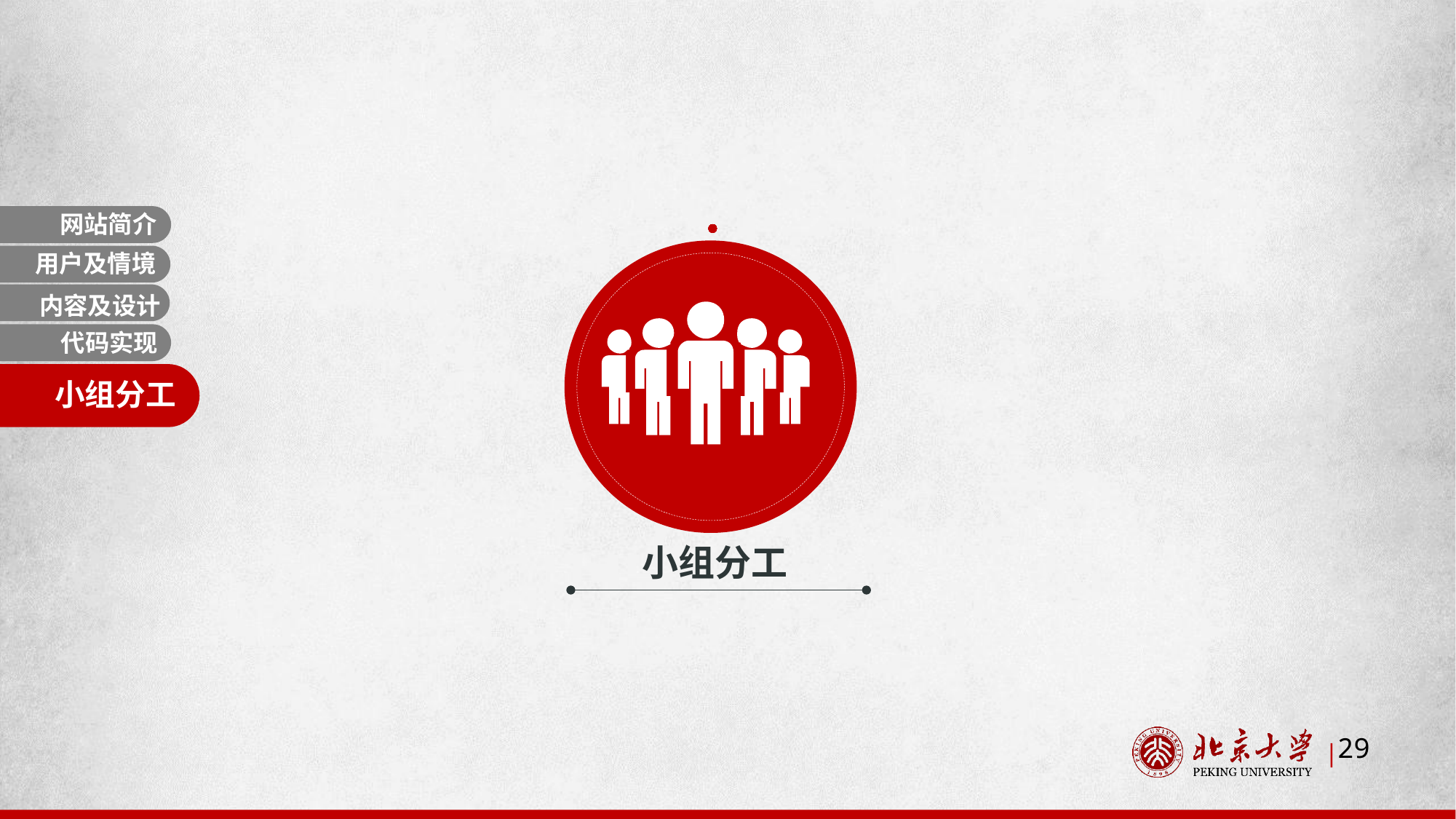

网站简介

用户及情境

内容与设计

内容及设计

代码实现

小组分工
小组分工
29